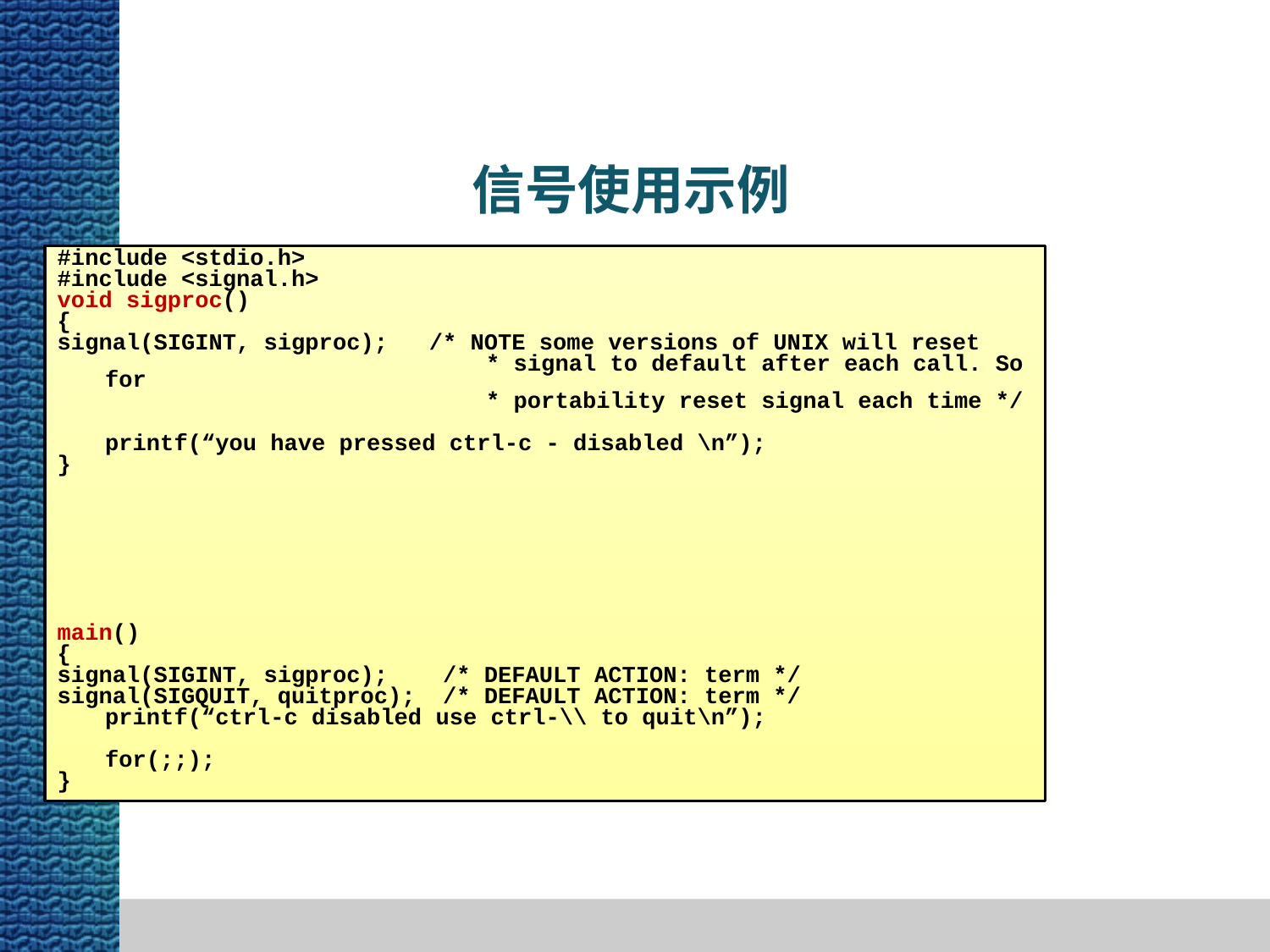

信号使用示例
#include <stdio.h>
#include <signal.h>
void sigproc()
{
signal(SIGINT, sigproc);   /* NOTE some versions of UNIX will reset
				* signal to default after each call. So for
				* portability reset signal each time */

	printf(“you have pressed ctrl-c - disabled \n”);
}

main()
{
signal(SIGINT, sigproc);    /* DEFAULT ACTION: term */
signal(SIGQUIT, quitproc);  /* DEFAULT ACTION: term */
	printf(“ctrl-c disabled use ctrl-\\ to quit\n”);

	for(;;);
}